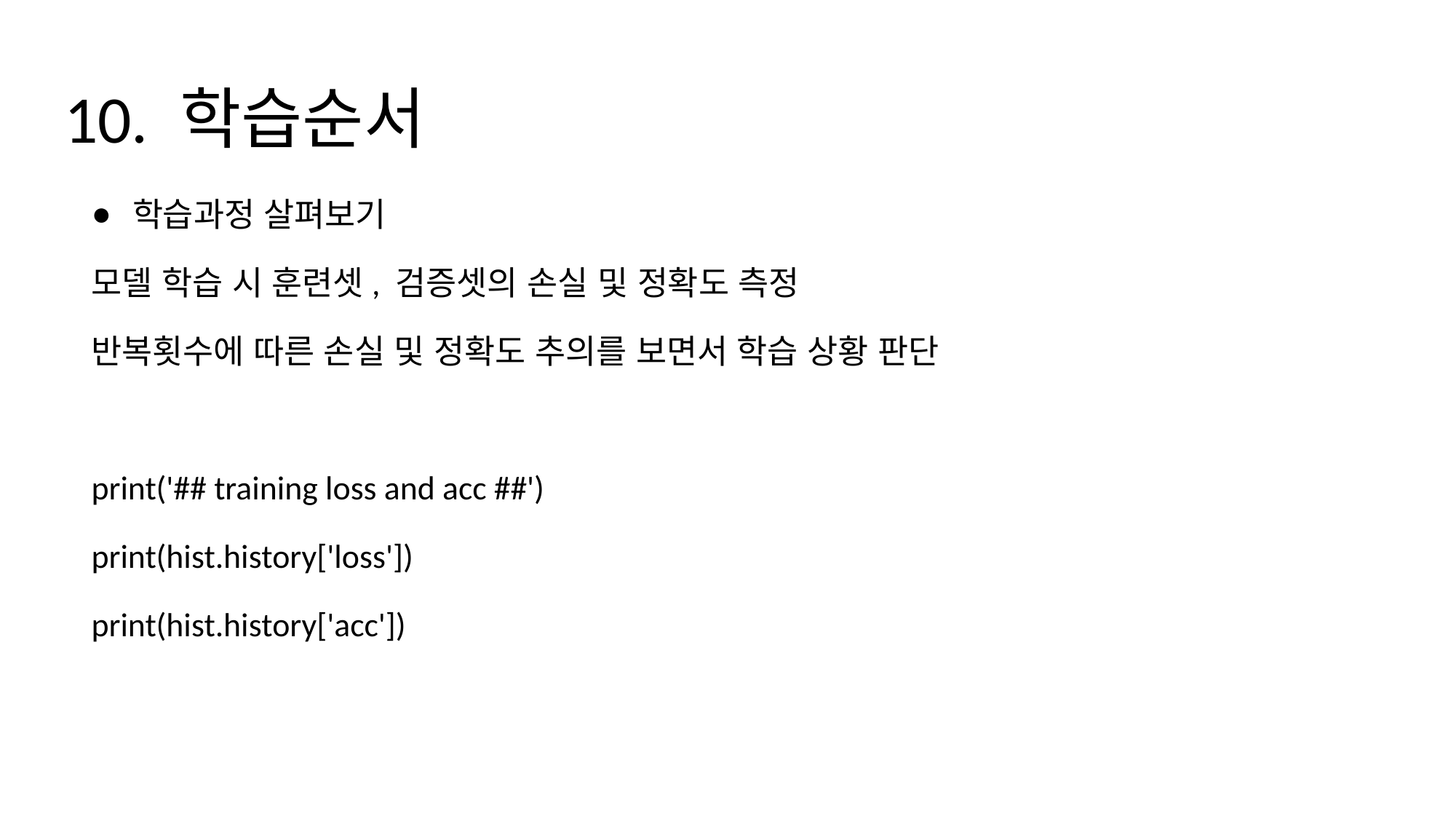

# 10. 학습순서
학습과정 살펴보기
모델 학습 시 훈련셋, 검증셋의 손실 및 정확도 측정
반복횟수에 따른 손실 및 정확도 추의를 보면서 학습 상황 판단

print('## training loss and acc ##')
print(hist.history['loss'])
print(hist.history['acc'])